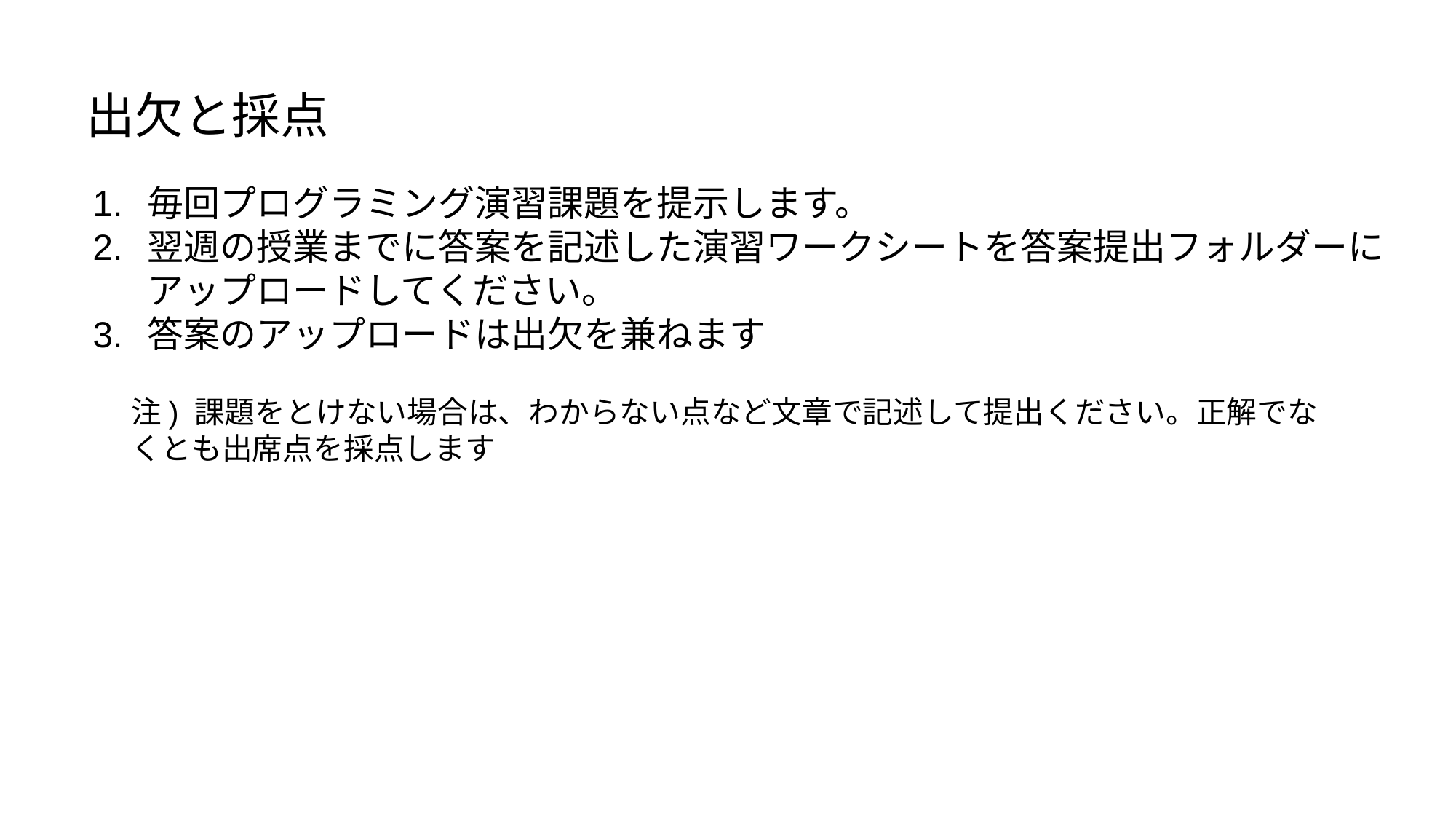

出欠と採点
毎回プログラミング演習課題を提示します。
翌週の授業までに答案を記述した演習ワークシートを答案提出フォルダーにアップロードしてください。
答案のアップロードは出欠を兼ねます
注) 課題をとけない場合は、わからない点など文章で記述して提出ください。正解でなくとも出席点を採点します